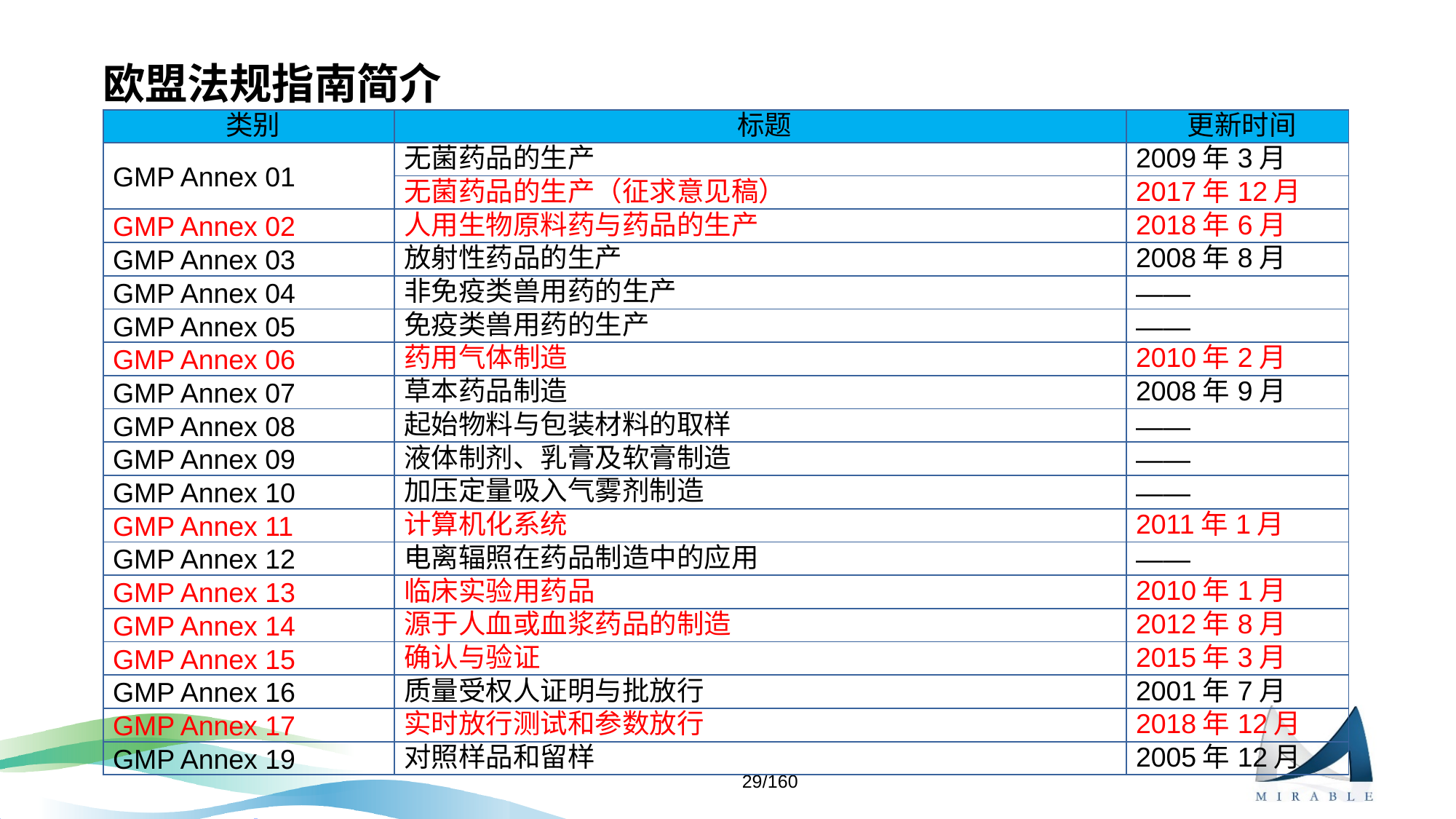

# 欧盟法规指南简介
| 类别 | 标题 | 更新时间 |
| --- | --- | --- |
| GMP Annex 01 | 无菌药品的生产 | 2009年3月 |
|  | 无菌药品的生产（征求意见稿） | 2017年12月 |
| GMP Annex 02 | 人用生物原料药与药品的生产 | 2018年6月 |
| GMP Annex 03 | 放射性药品的生产 | 2008年8月 |
| GMP Annex 04 | 非免疫类兽用药的生产 | —— |
| GMP Annex 05 | 免疫类兽用药的生产 | —— |
| GMP Annex 06 | 药用气体制造 | 2010年2月 |
| GMP Annex 07 | 草本药品制造 | 2008年9月 |
| GMP Annex 08 | 起始物料与包装材料的取样 | —— |
| GMP Annex 09 | 液体制剂、乳膏及软膏制造 | —— |
| GMP Annex 10 | 加压定量吸入气雾剂制造 | —— |
| GMP Annex 11 | 计算机化系统 | 2011年1月 |
| GMP Annex 12 | 电离辐照在药品制造中的应用 | —— |
| GMP Annex 13 | 临床实验用药品 | 2010年1月 |
| GMP Annex 14 | 源于人血或血浆药品的制造 | 2012年8月 |
| GMP Annex 15 | 确认与验证 | 2015年3月 |
| GMP Annex 16 | 质量受权人证明与批放行 | 2001年7月 |
| GMP Annex 17 | 实时放行测试和参数放行 | 2018年12月 |
| GMP Annex 19 | 对照样品和留样 | 2005年12月 |
29/160